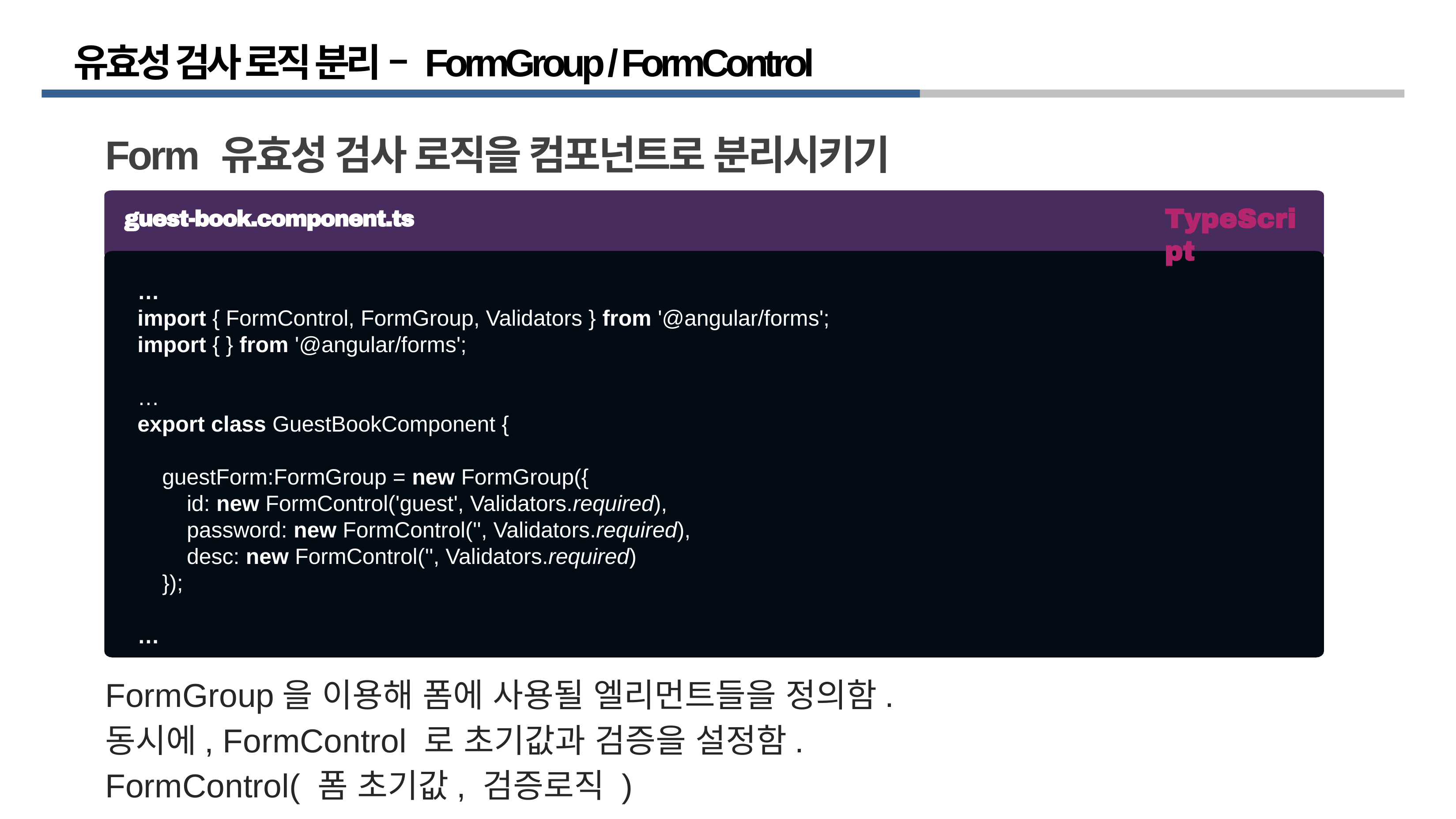

# 유효성 검사 로직 분리 – FormGroup / FormControl
Form 유효성 검사 로직을 컴포넌트로 분리시키기

TypeScript
guest-book.component.ts

…
import { FormControl, FormGroup, Validators } from '@angular/forms';
import { } from '@angular/forms';
…
export class GuestBookComponent {
    guestForm:FormGroup = new FormGroup({
        id: new FormControl('guest', Validators.required),
        password: new FormControl('', Validators.required),
        desc: new FormControl('', Validators.required)
    });
…
FormGroup을 이용해 폼에 사용될 엘리먼트들을 정의함.
동시에, FormControl 로 초기값과 검증을 설정함.
FormControl( 폼 초기값, 검증로직 )